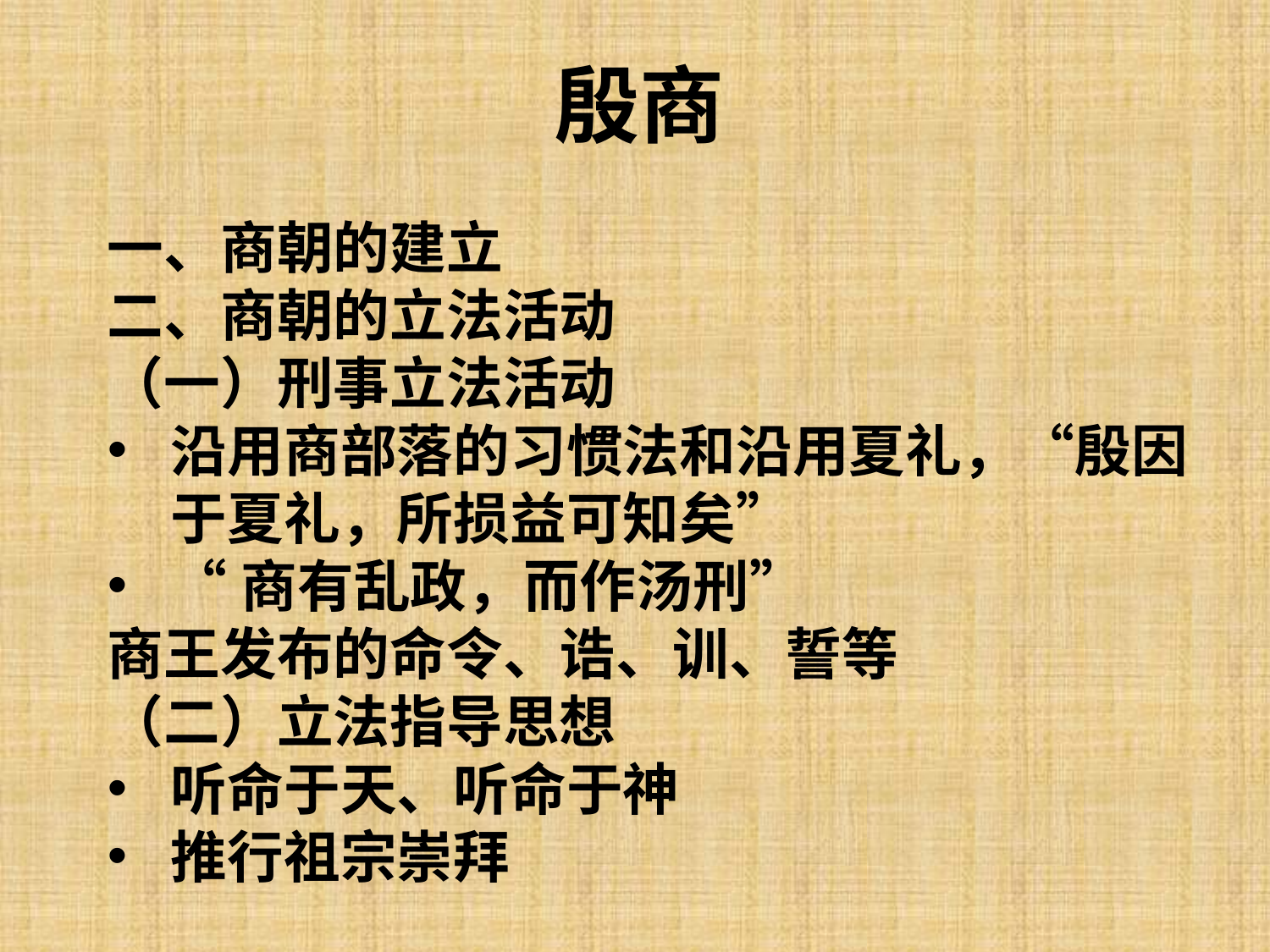

殷商
一、商朝的建立
二、商朝的立法活动
（一）刑事立法活动
沿用商部落的习惯法和沿用夏礼，“殷因于夏礼，所损益可知矣”
“商有乱政，而作汤刑”
商王发布的命令、诰、训、誓等
（二）立法指导思想
听命于天、听命于神
推行祖宗崇拜